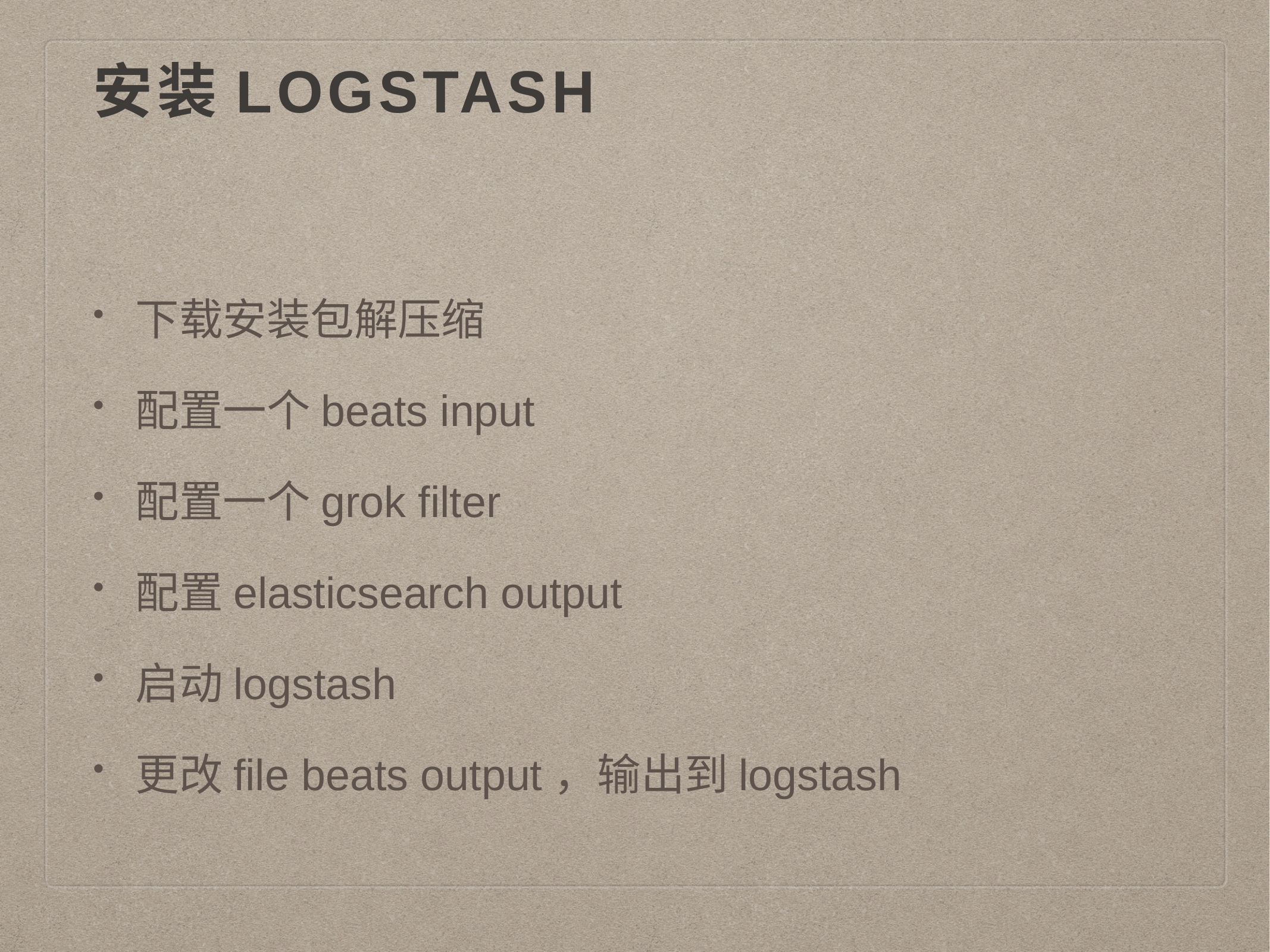

# 安装Logstash
下载安装包解压缩
配置一个beats input
配置一个grok filter
配置elasticsearch output
启动logstash
更改file beats output，输出到logstash
13